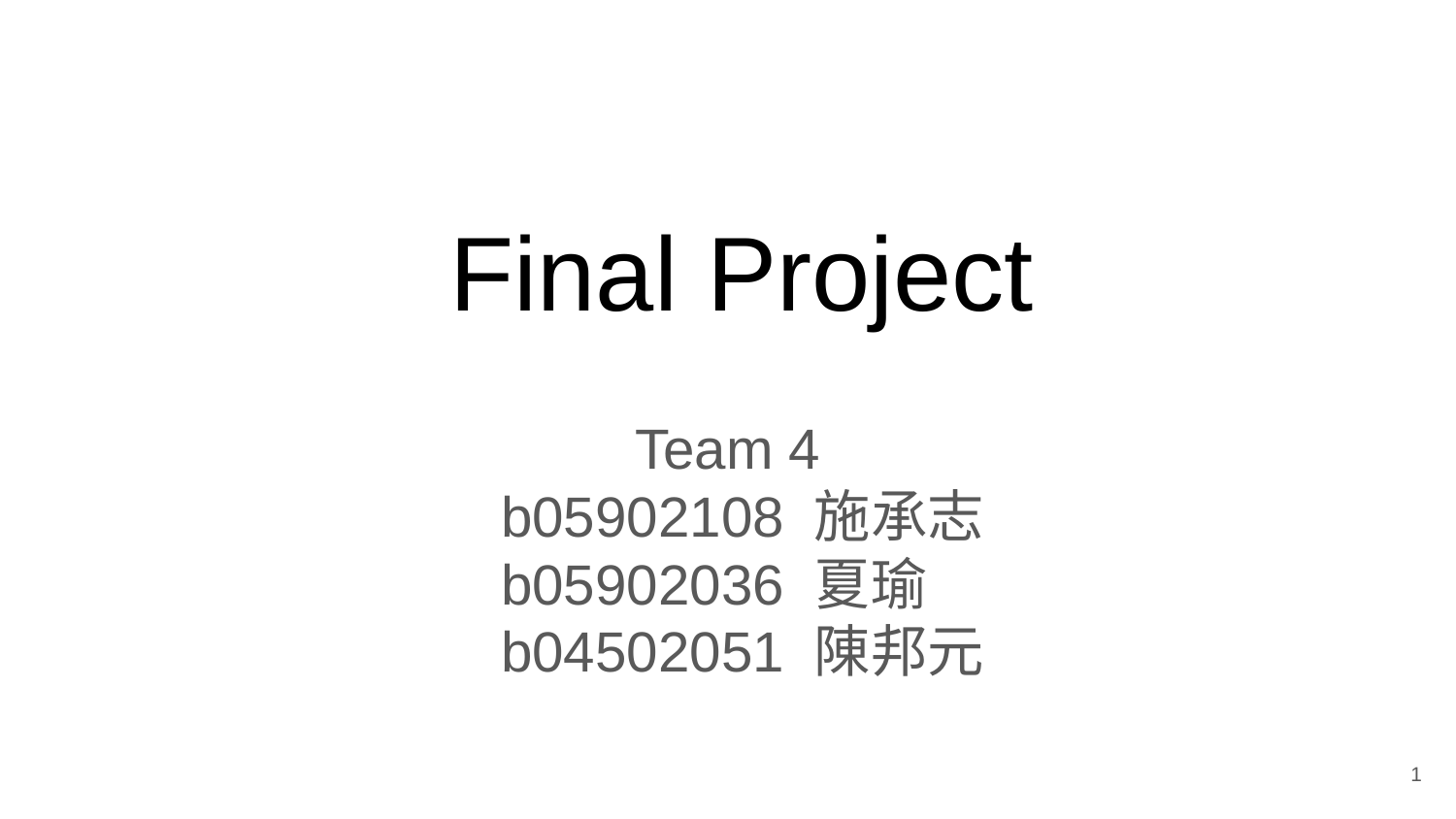

# Final Project
Team 4
b05902108 施承志
b05902036 夏瑜
b04502051 陳邦元

1